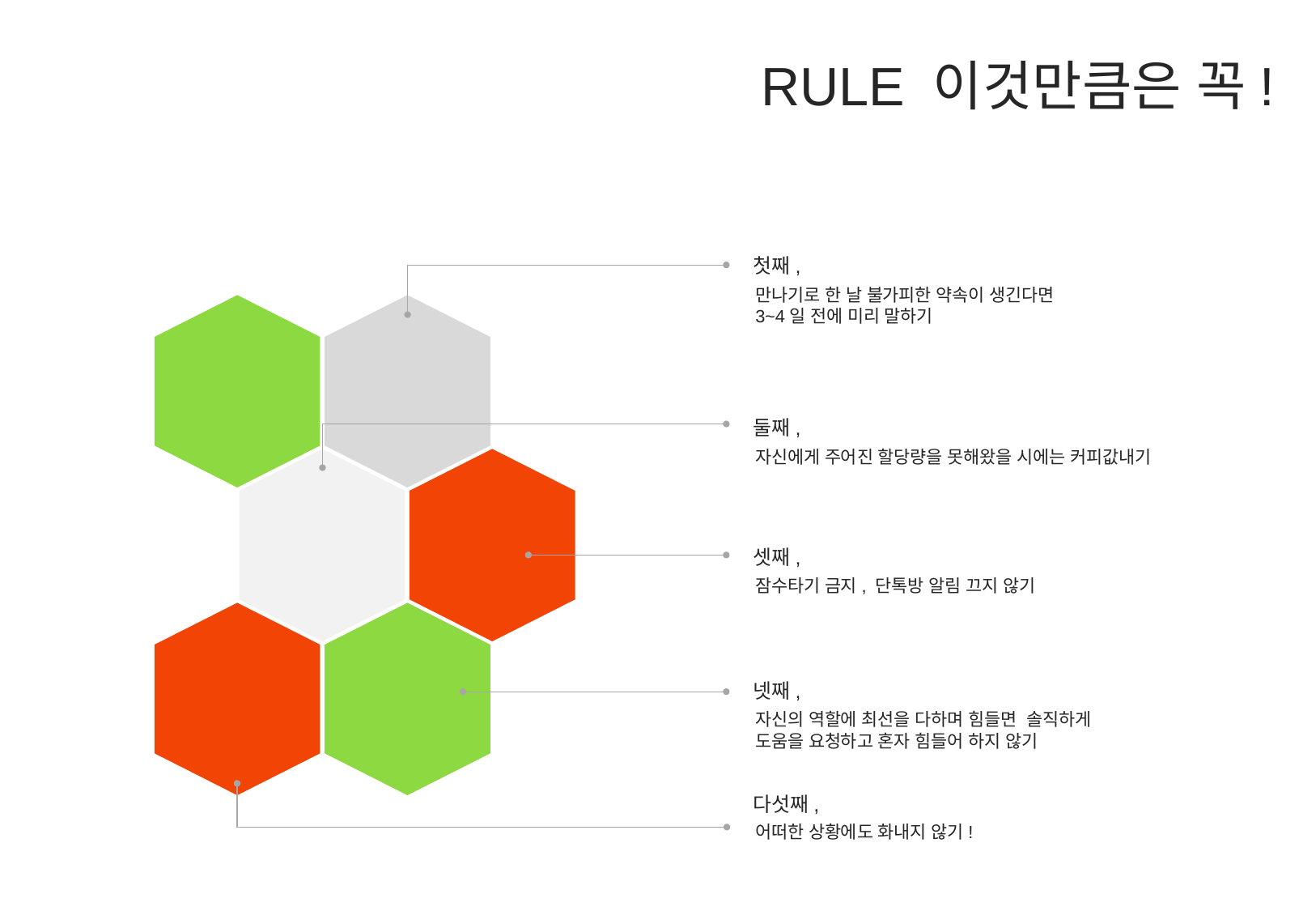

RULE 이것만큼은 꼭!
첫째,

만나기로 한 날 불가피한 약속이 생긴다면
3~4일 전에 미리 말하기

둘째,

자신에게 주어진 할당량을 못해왔을 시에는 커피값내기

셋째,

잠수타기 금지, 단톡방 알림 끄지 않기

넷째,

자신의 역할에 최선을 다하며 힘들면  솔직하게
도움을 요청하고 혼자 힘들어 하지 않기

다섯째,
어떠한 상황에도 화내지 않기!